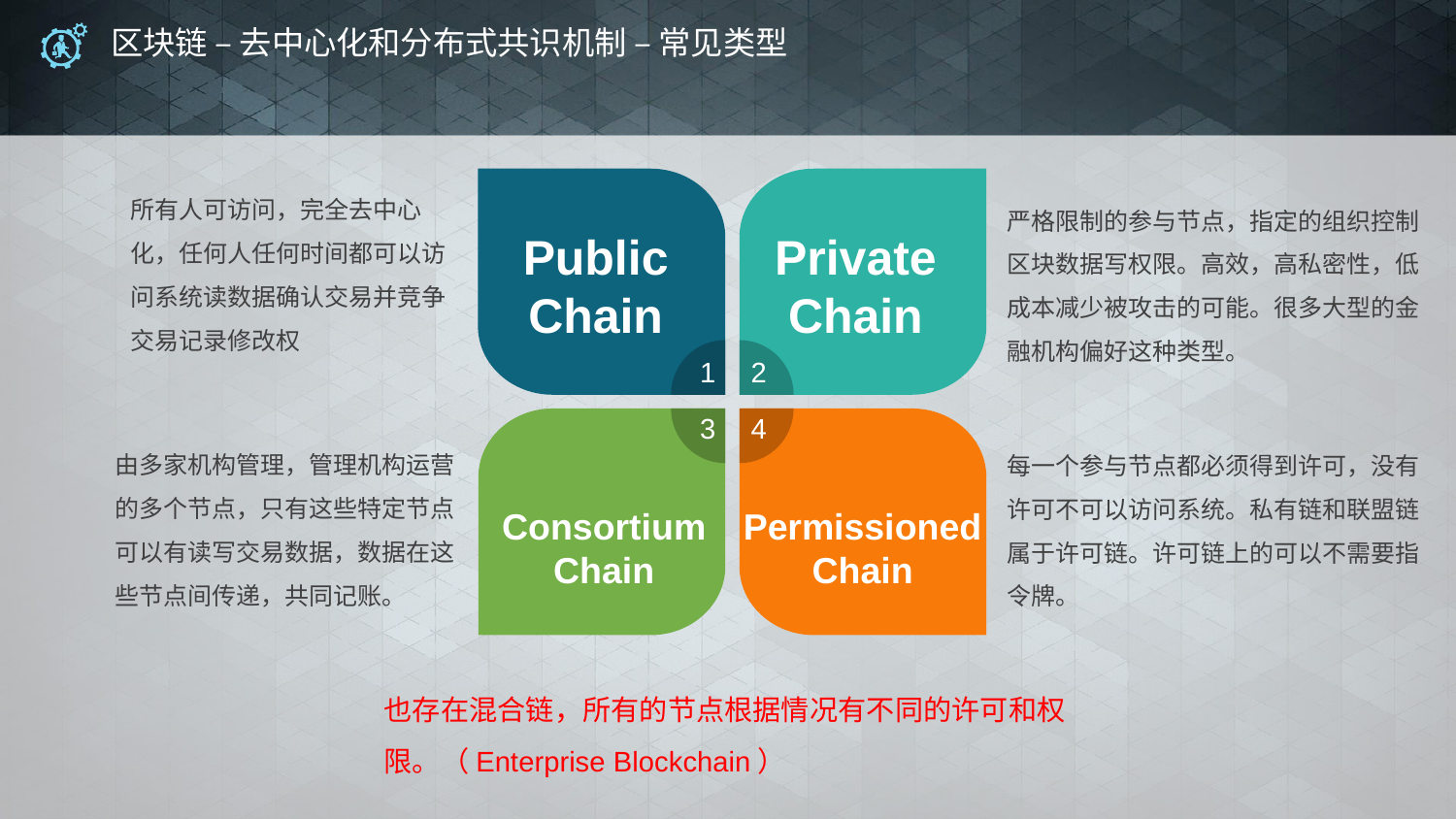

# 区块链 – 去中心化和分布式共识机制 – 常见类型

所有人可访问，完全去中心化，任何人任何时间都可以访问系统读数据确认交易并竞争交易记录修改权
严格限制的参与节点，指定的组织控制区块数据写权限。高效，高私密性，低成本减少被攻击的可能。很多大型的金融机构偏好这种类型。
Public Chain
Private Chain

1
2

3
4
由多家机构管理，管理机构运营的多个节点，只有这些特定节点可以有读写交易数据，数据在这些节点间传递，共同记账。
每一个参与节点都必须得到许可，没有许可不可以访问系统。私有链和联盟链属于许可链。许可链上的可以不需要指令牌。
Permissioned Chain
Consortium Chain
也存在混合链，所有的节点根据情况有不同的许可和权限。（Enterprise Blockchain）